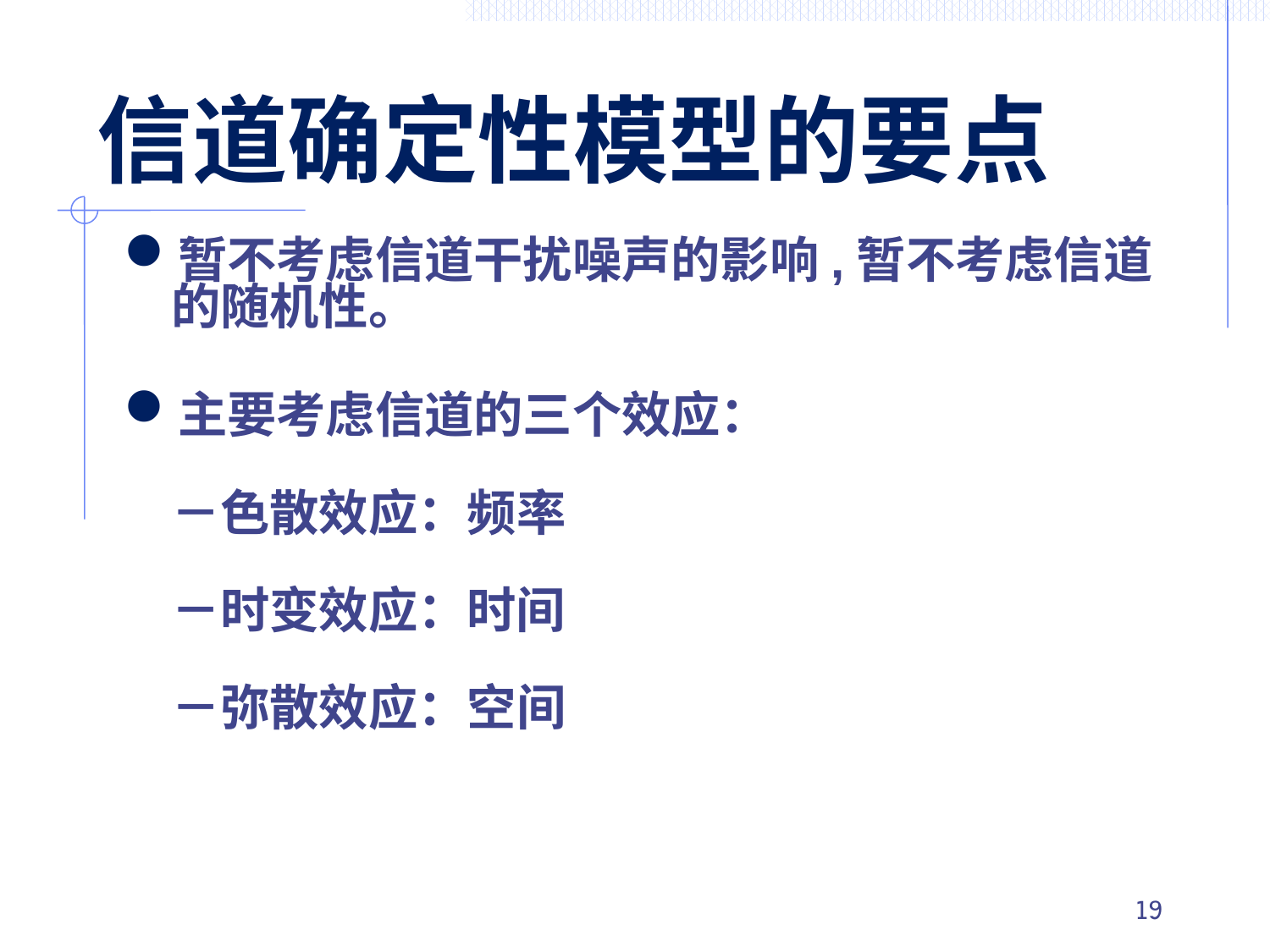

# 信道确定性模型的要点
暂不考虑信道干扰噪声的影响,暂不考虑信道的随机性。
主要考虑信道的三个效应：
	－色散效应：频率
	－时变效应：时间
	－弥散效应：空间

19